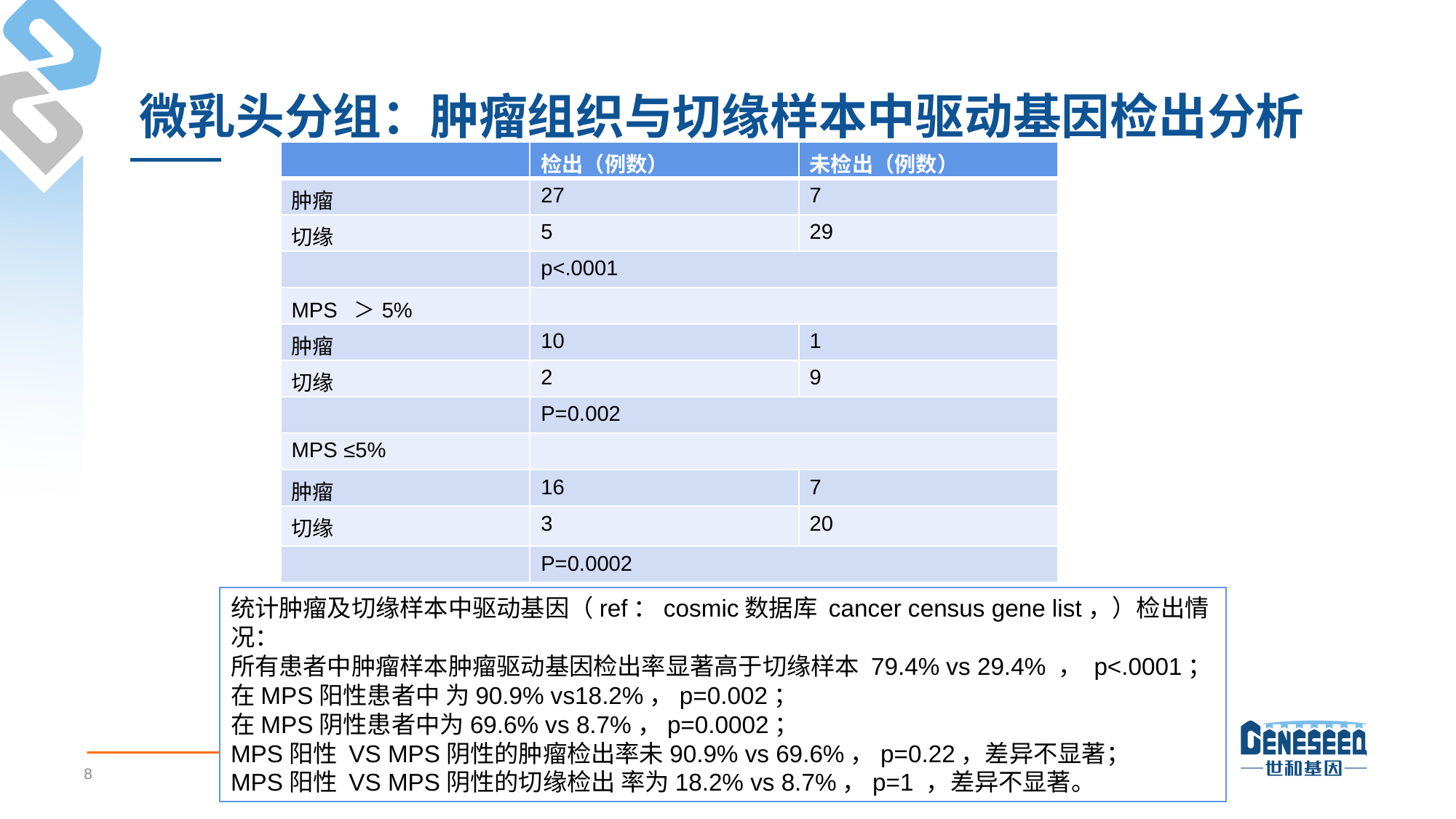

# 微乳头分组：肿瘤组织与切缘样本中驱动基因检出分析
|  | 检出（例数） | 未检出（例数） |
| --- | --- | --- |
| 肿瘤 | 27 | 7 |
| 切缘 | 5 | 29 |
|  | p<.0001 |  |
| MPS ＞5% |  |  |
| 肿瘤 | 10 | 1 |
| 切缘 | 2 | 9 |
|  | P=0.002 |  |
| MPS ≤5% |  |  |
| 肿瘤 | 16 | 7 |
| 切缘 | 3 | 20 |
|  | P=0.0002 |  |
统计肿瘤及切缘样本中驱动基因（ref：cosmic数据库 cancer census gene list，）检出情况：
所有患者中肿瘤样本肿瘤驱动基因检出率显著高于切缘样本 79.4% vs 29.4% ， p<.0001；
在MPS阳性患者中 为90.9% vs18.2%，p=0.002；
在MPS阴性患者中为69.6% vs 8.7%，p=0.0002；
MPS阳性 VS MPS阴性的肿瘤检出率未90.9% vs 69.6%，p=0.22，差异不显著；
MPS阳性 VS MPS阴性的切缘检出 率为18.2% vs 8.7%，p=1 ，差异不显著。
8